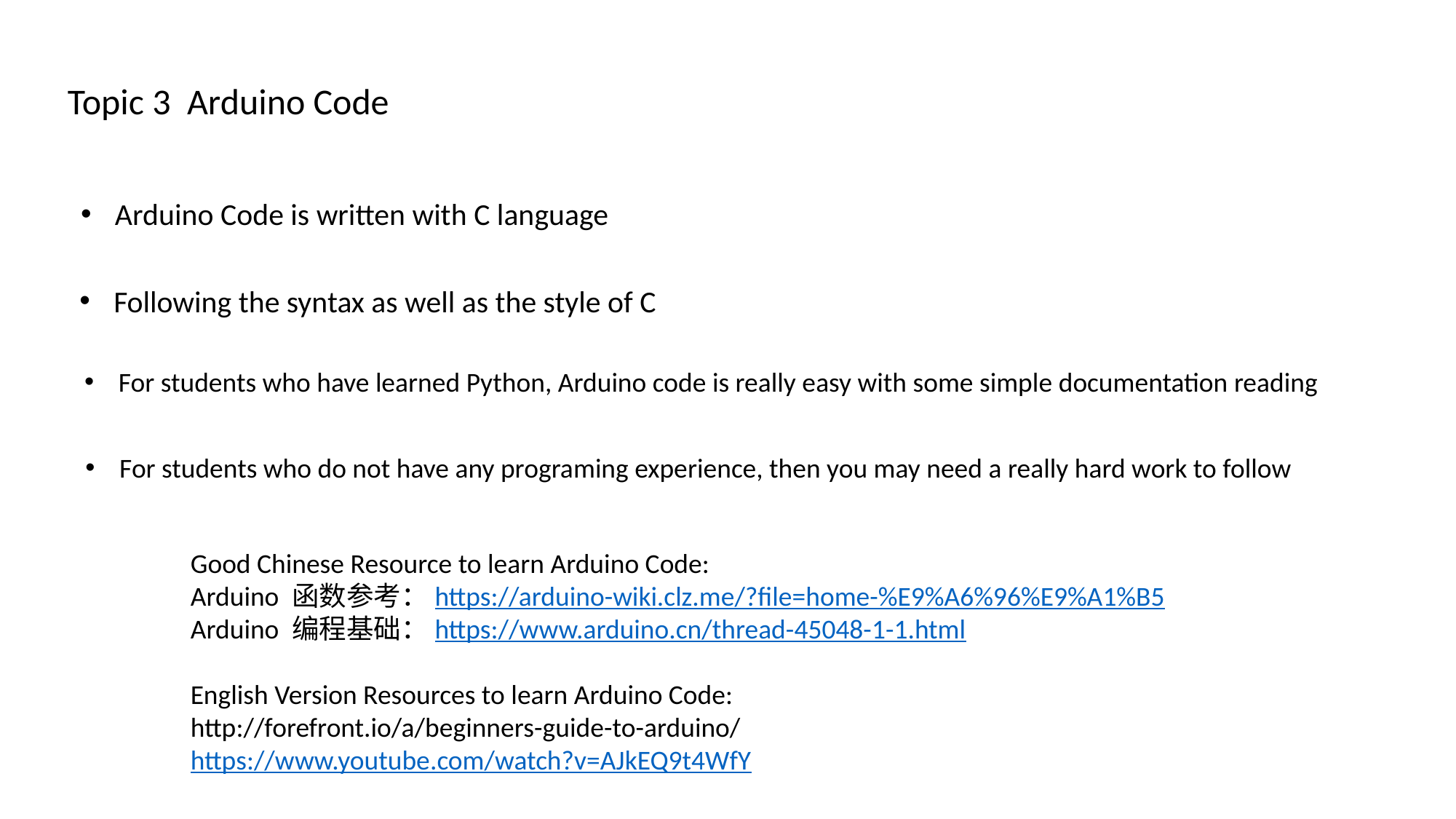

Topic 3  Arduino Code
Arduino Code is written with C language
Following the syntax as well as the style of C
For students who have learned Python, Arduino code is really easy with some simple documentation reading
For students who do not have any programing experience, then you may need a really hard work to follow
Good Chinese Resource to learn Arduino Code:
Arduino 函数参考：https://arduino-wiki.clz.me/?file=home-%E9%A6%96%E9%A1%B5
Arduino 编程基础：https://www.arduino.cn/thread-45048-1-1.html

English Version Resources to learn Arduino Code:
http://forefront.io/a/beginners-guide-to-arduino/
https://www.youtube.com/watch?v=AJkEQ9t4WfY